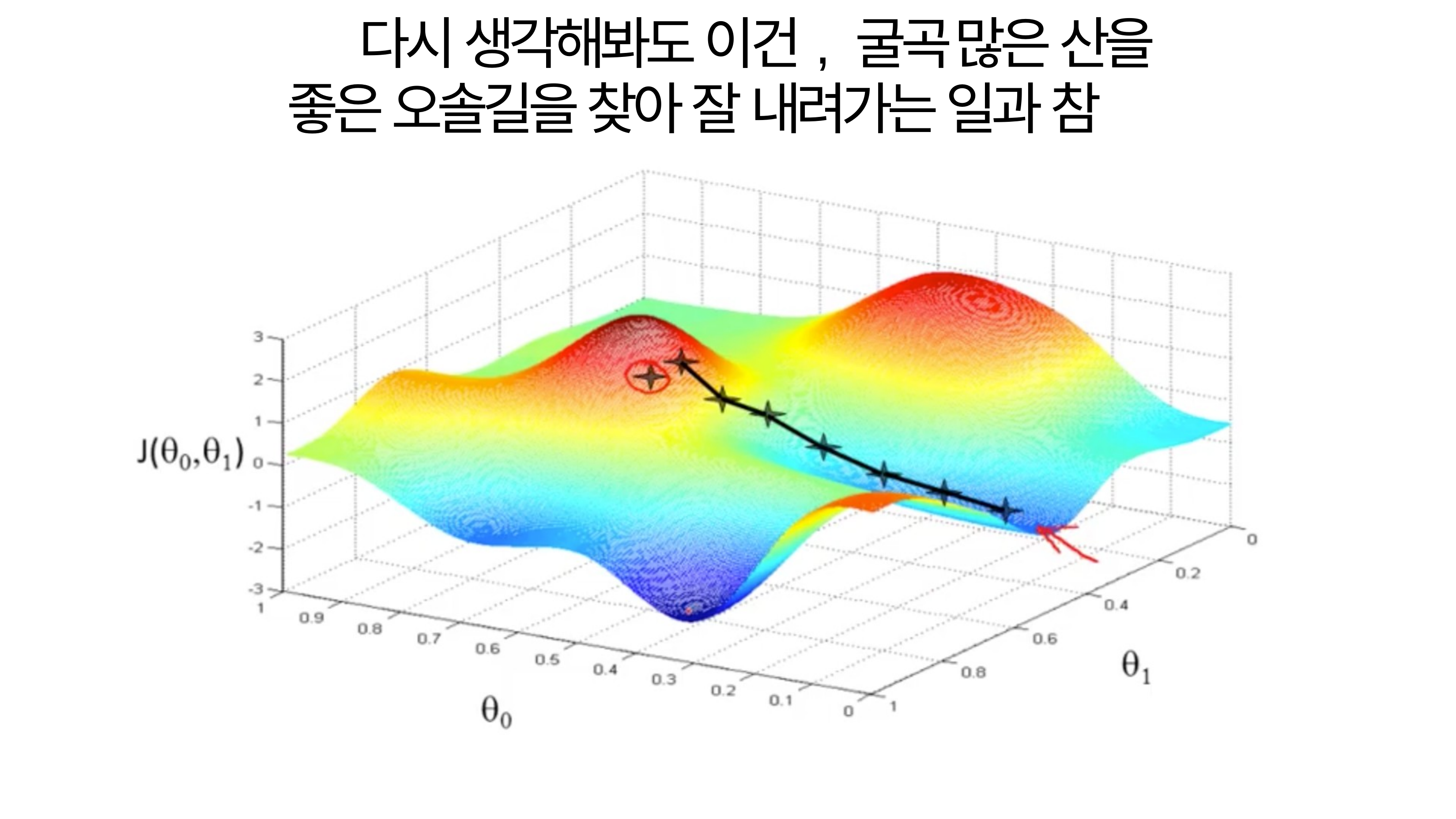

# 다시 생각해봐도 이건, 굴곡 많은 산을  좋은 오솔길을 찾아 잘 내려가는 일과 참 비슷